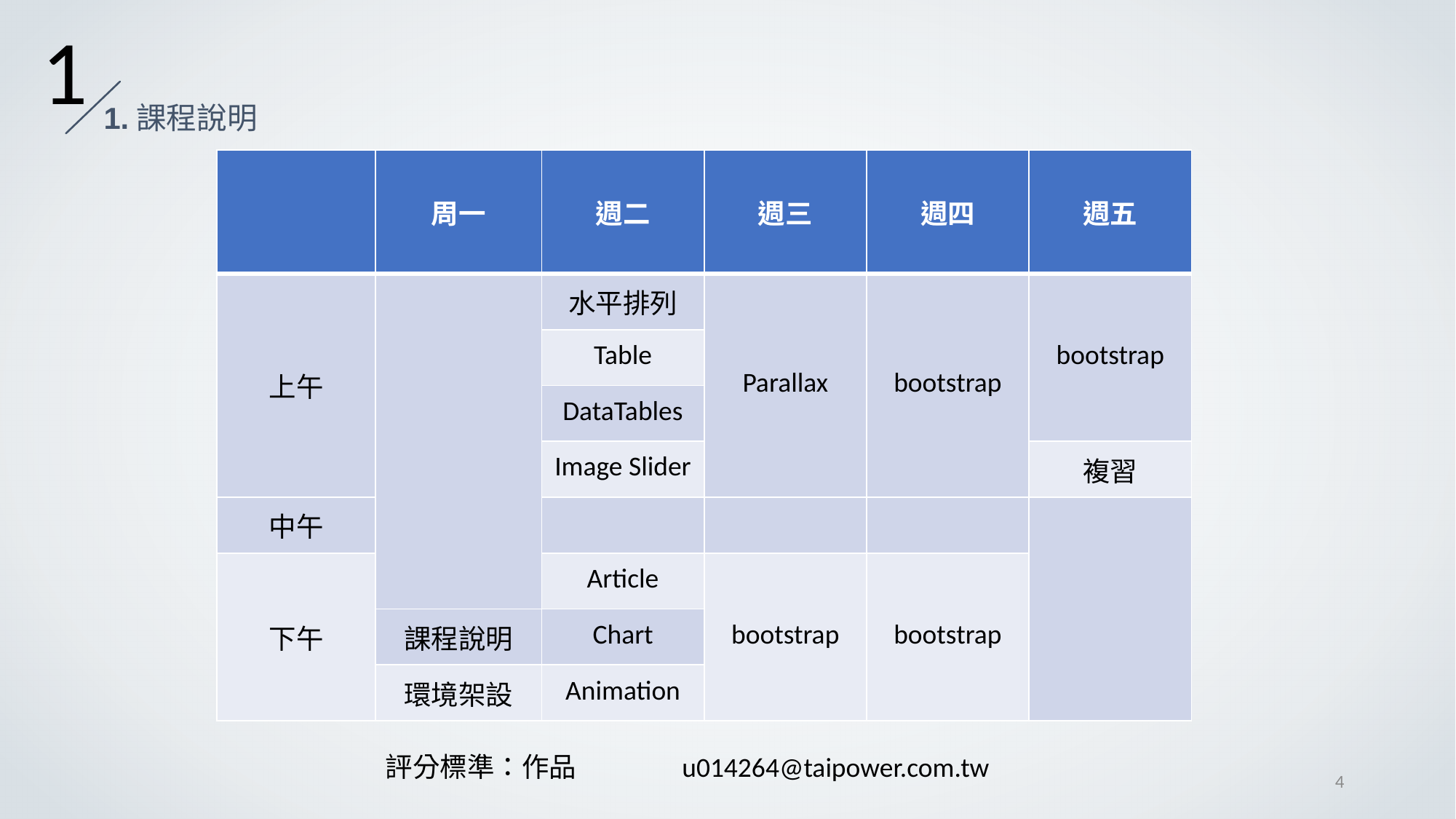

1
1.課程說明
|  | 周一 | 週二 | 週三 | 週四 | 週五 |
| --- | --- | --- | --- | --- | --- |
| 上午 |  | 水平排列 | Parallax | bootstrap | bootstrap |
|  |  | Table |  |  |  |
|  |  | DataTables |  |  |  |
|  |  | Image Slider |  |  | 複習 |
| 中午 |  |  |  |  |  |
| 下午 |  | Article | bootstrap | bootstrap |  |
|  | 課程說明 | Chart |  |  |  |
|  | 環境架設 | Animation |  |  |  |
評分標準：作品                u014264@taipower.com.tw
4